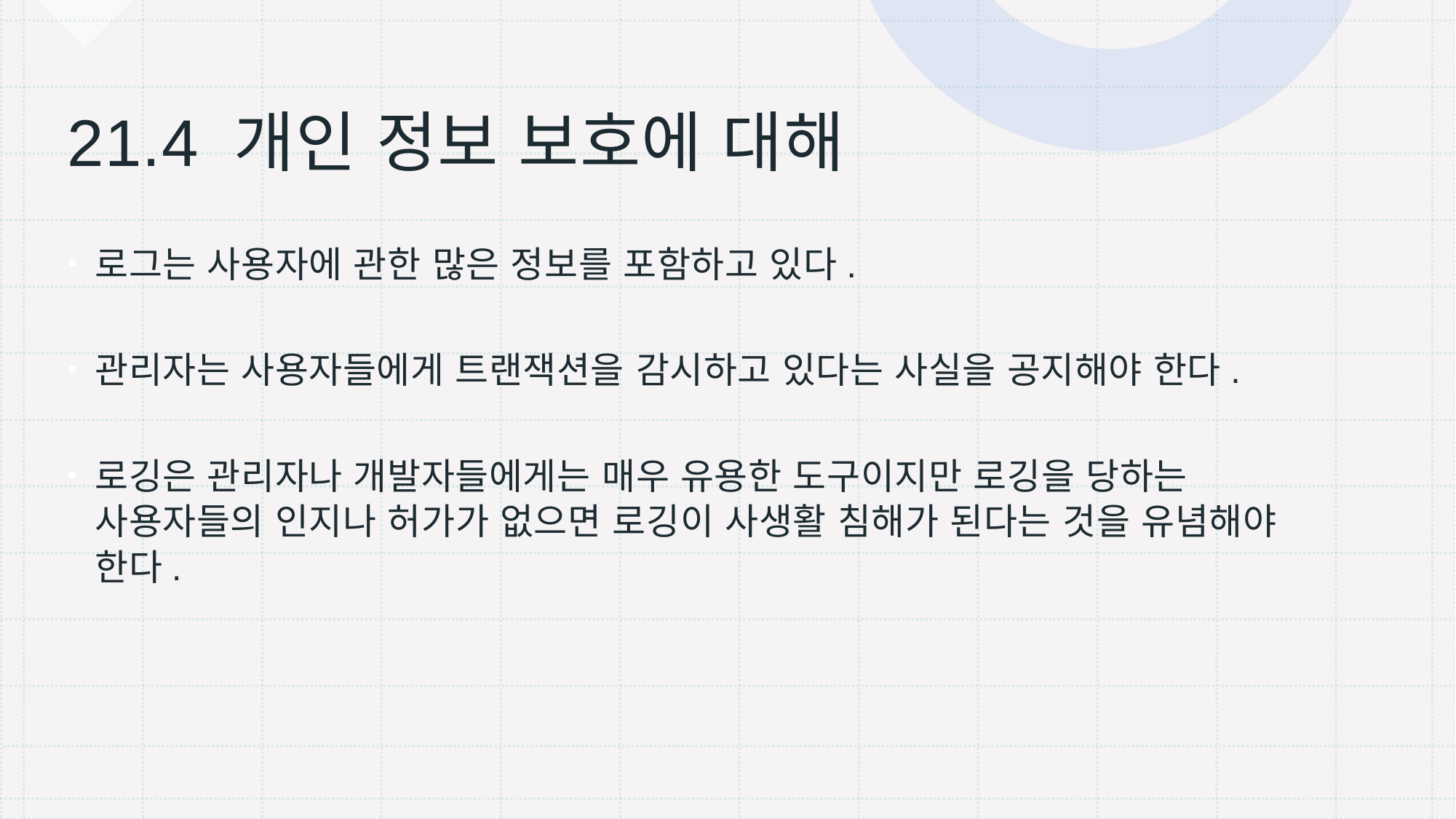

# 21.4 개인 정보 보호에 대해
로그는 사용자에 관한 많은 정보를 포함하고 있다.

관리자는 사용자들에게 트랜잭션을 감시하고 있다는 사실을 공지해야 한다.

로깅은 관리자나 개발자들에게는 매우 유용한 도구이지만 로깅을 당하는 사용자들의 인지나 허가가 없으면 로깅이 사생활 침해가 된다는 것을 유념해야 한다.